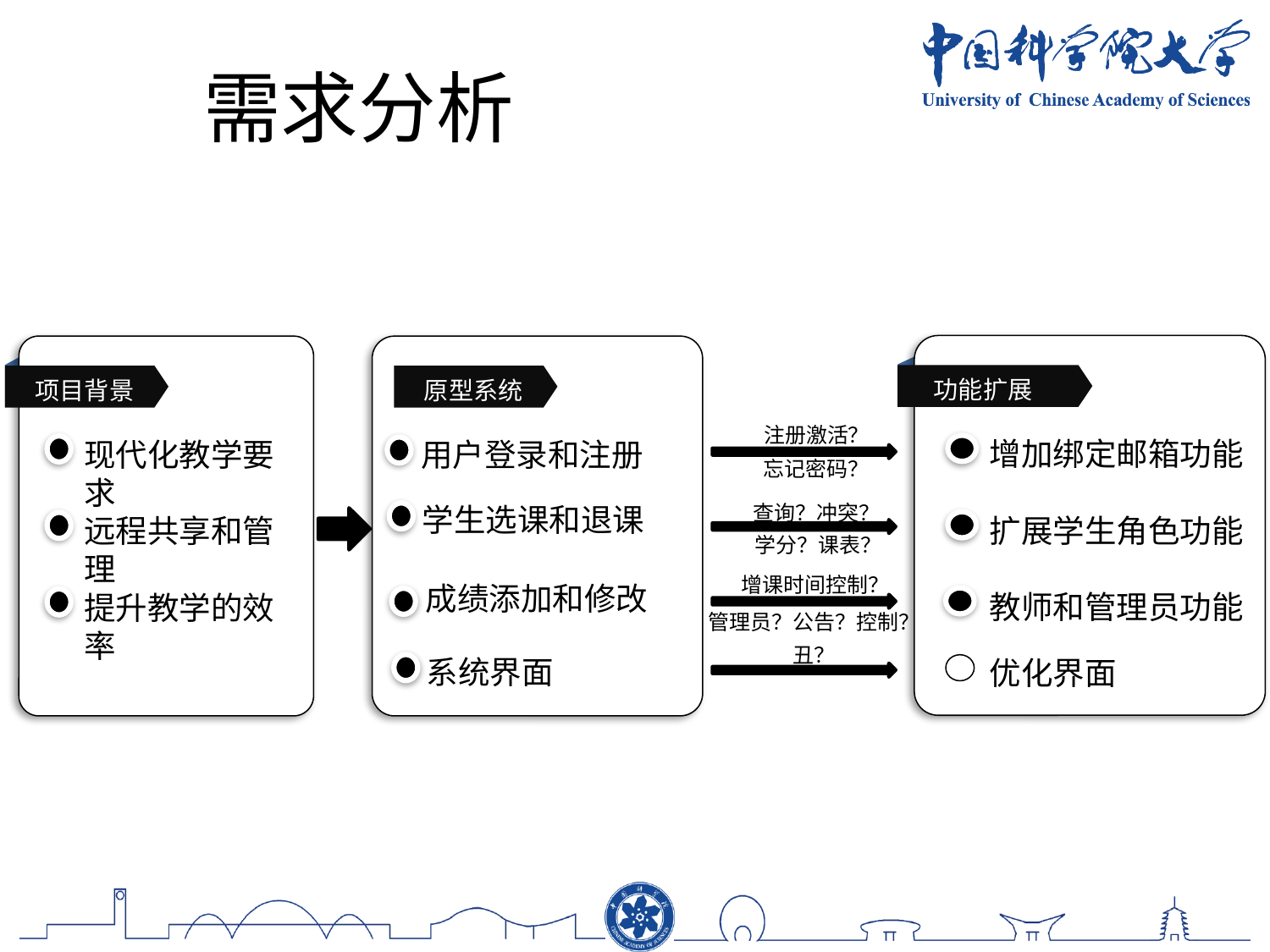

# 需求分析

功能扩展

增加绑定邮箱功能

扩展学生角色功能

教师和管理员功能

优化界面

原型系统

用户登录和注册

学生选课和退课

成绩添加和修改

系统界面

项目背景

现代化教学要求

远程共享和管理

提升教学的效率

注册激活？

忘记密码？
查询？冲突？

学分？课表？
增课时间控制？

管理员？公告？控制？
丑？